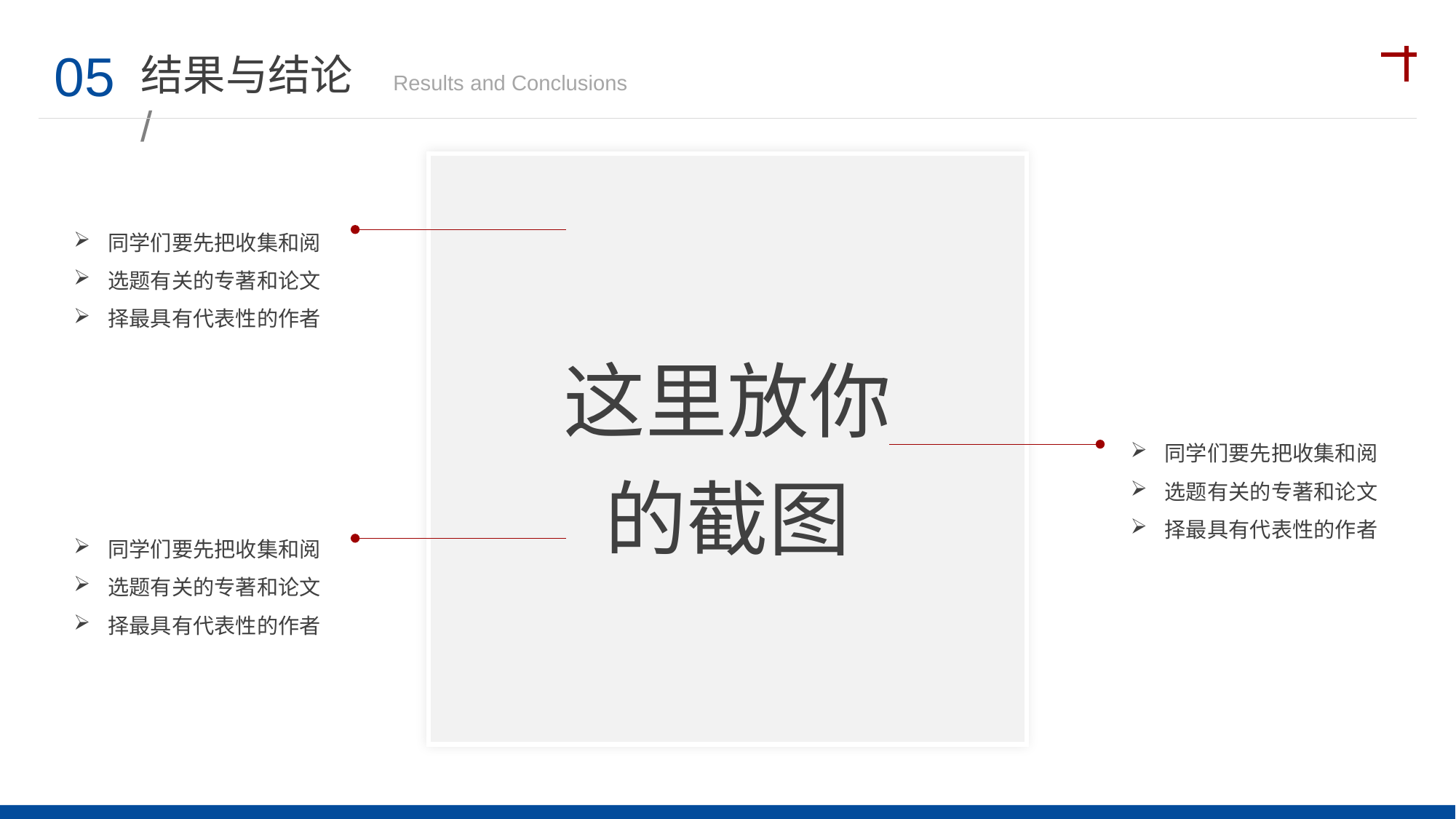

05
结果与结论 /
Results and Conclusions

这里放你的截图
同学们要先把收集和阅
选题有关的专著和论文
择最具有代表性的作者
同学们要先把收集和阅
选题有关的专著和论文
择最具有代表性的作者
同学们要先把收集和阅
选题有关的专著和论文
择最具有代表性的作者